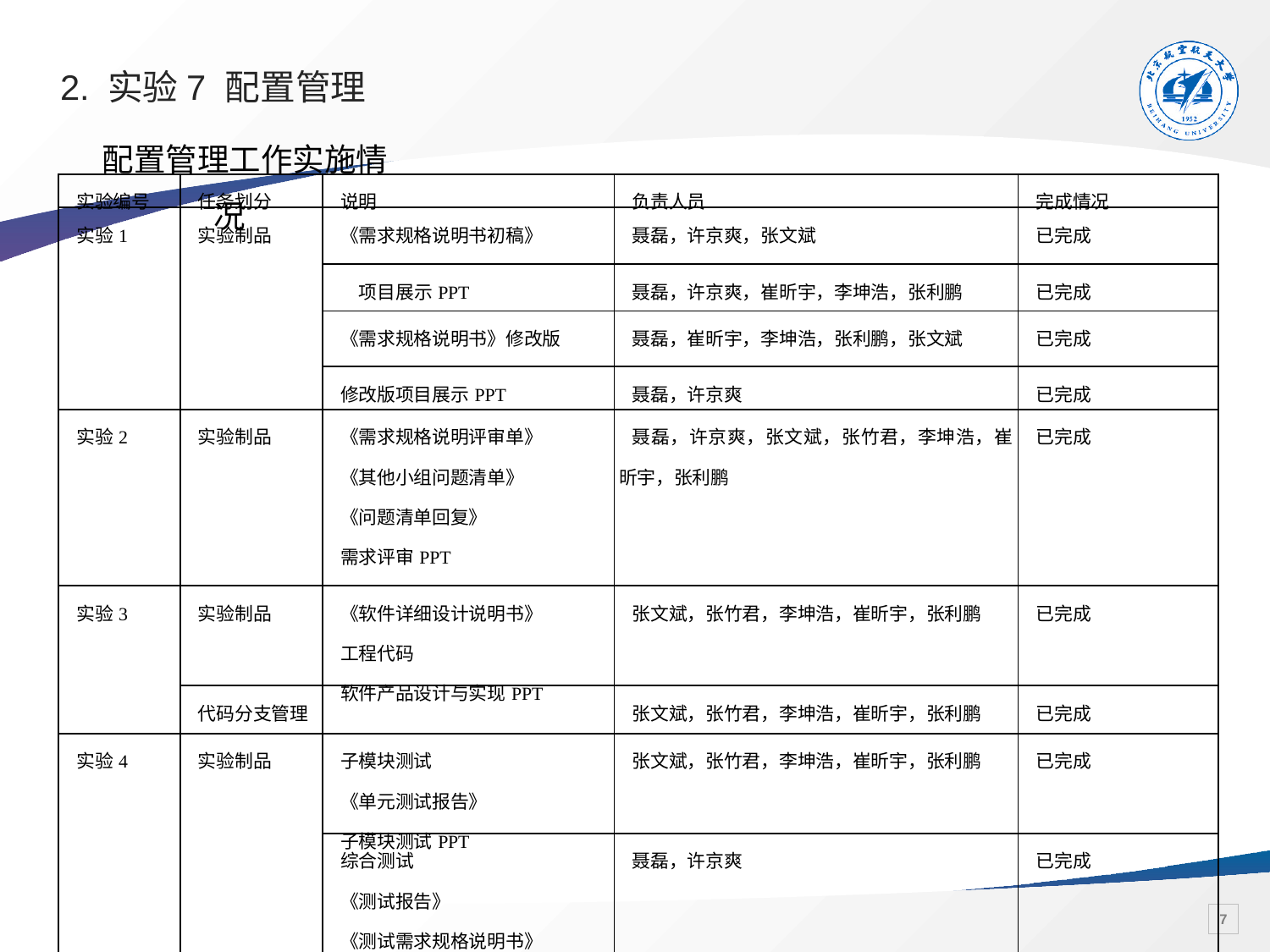

# 2. 实验7 配置管理
配置管理工作实施情况
| 实验编号 | 任务划分 | 说明 | 负责人员 | 完成情况 |
| --- | --- | --- | --- | --- |
| 实验1 | 实验制品 | 《需求规格说明书初稿》 | 聂磊，许京爽，张文斌 | 已完成 |
|  |  | 项目展示PPT | 聂磊，许京爽，崔昕宇，李坤浩，张利鹏 | 已完成 |
|  |  | 《需求规格说明书》修改版 | 聂磊，崔昕宇，李坤浩，张利鹏，张文斌 | 已完成 |
|  |  | 修改版项目展示PPT | 聂磊，许京爽 | 已完成 |
| 实验2 | 实验制品 | 《需求规格说明评审单》 《其他小组问题清单》 《问题清单回复》 需求评审PPT | 聂磊，许京爽，张文斌，张竹君，李坤浩，崔昕宇，张利鹏 | 已完成 |
| 实验3 | 实验制品 | 《软件详细设计说明书》 工程代码 软件产品设计与实现PPT | 张文斌，张竹君，李坤浩，崔昕宇，张利鹏 | 已完成 |
|  | 代码分支管理 |  | 张文斌，张竹君，李坤浩，崔昕宇，张利鹏 | 已完成 |
| 实验4 | 实验制品 | 子模块测试 《单元测试报告》 子模块测试PPT | 张文斌，张竹君，李坤浩，崔昕宇，张利鹏 | 已完成 |
|  |  | 综合测试 《测试报告》 《测试需求规格说明书》 测试分析PPT | 聂磊，许京爽 | 已完成 |